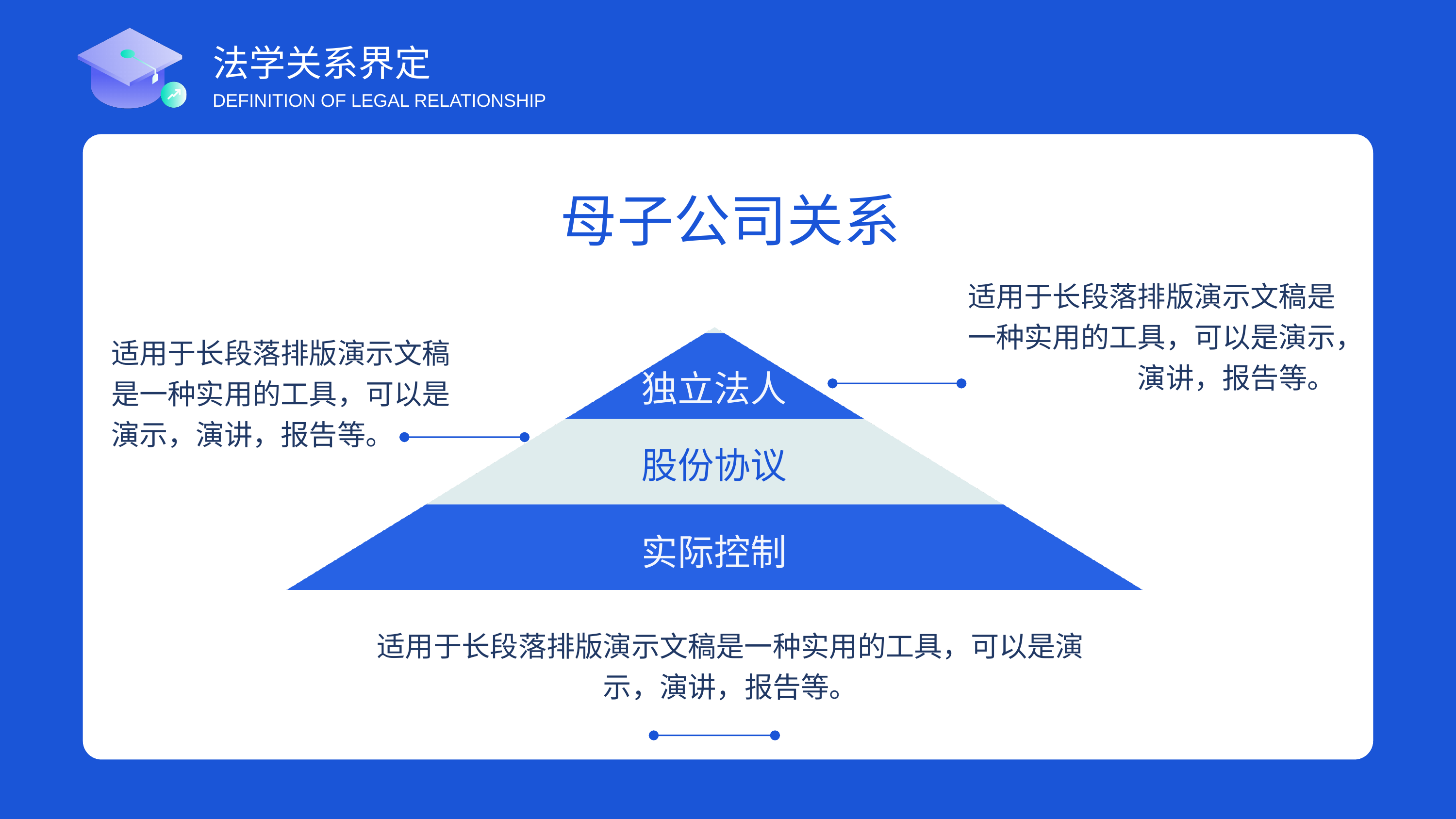

法学关系界定
DEFINITION OF LEGAL RELATIONSHIP

母子公司关系
适用于长段落排版演示文稿是一种实用的工具，可以是演示，演讲，报告等。

适用于长段落排版演示文稿是一种实用的工具，可以是演示，演讲，报告等。
独立法人

股份协议

实际控制
适用于长段落排版演示文稿是一种实用的工具，可以是演示，演讲，报告等。